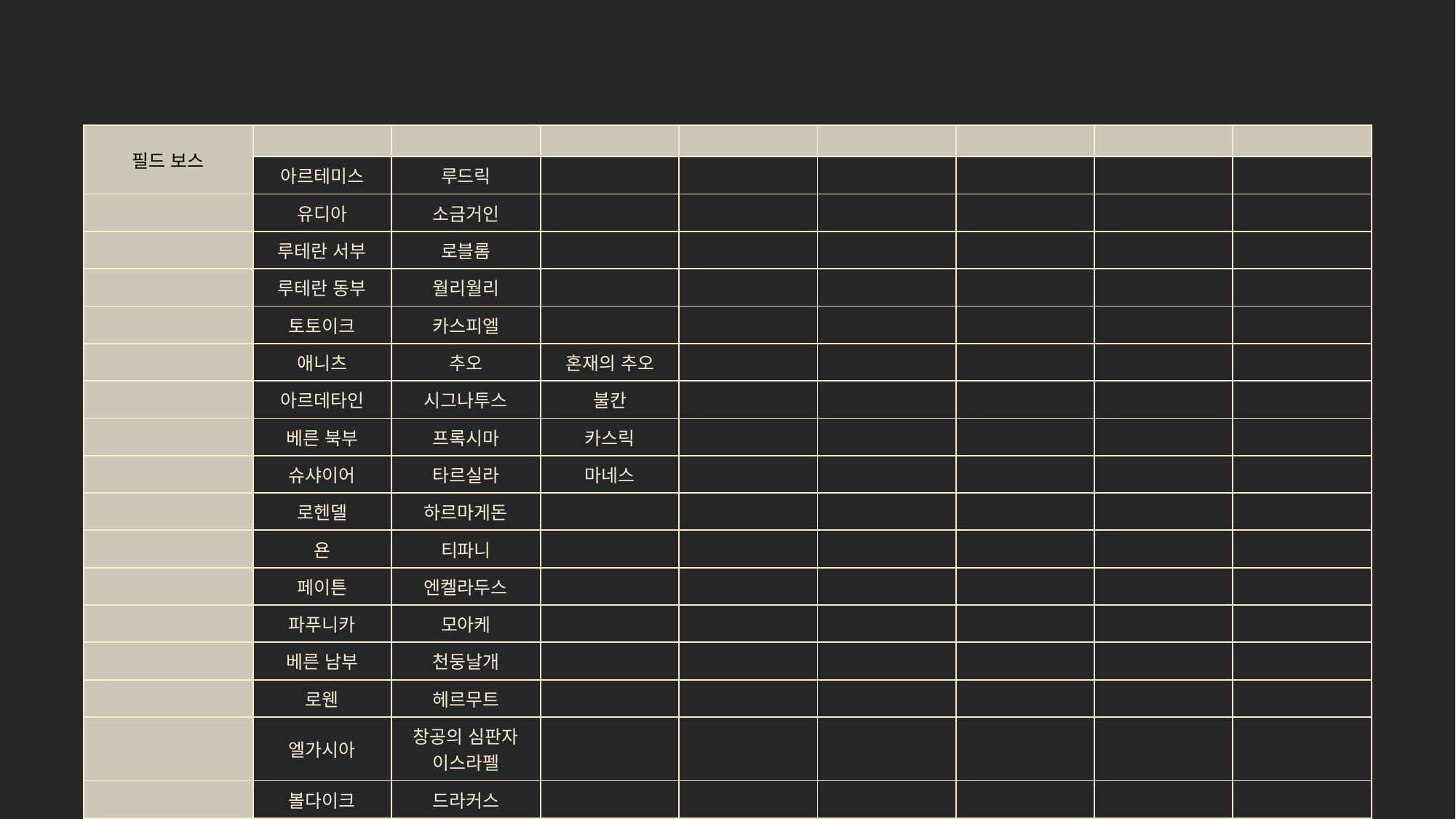

| 필드 보스 |  |  |  |  |  |  |  |  |
| --- | --- | --- | --- | --- | --- | --- | --- | --- |
|  | 아르테미스 | 루드릭 |  |  |  |  |  |  |
|  | 유디아 | 소금거인 |  |  |  |  |  |  |
|  | 루테란 서부 | 로블롬 |  |  |  |  |  |  |
|  | 루테란 동부 | 월리월리 |  |  |  |  |  |  |
|  | 토토이크 | 카스피엘 |  |  |  |  |  |  |
|  | 애니츠 | 추오 | 혼재의 추오 |  |  |  |  |  |
|  | 아르데타인 | 시그나투스 | 불칸 |  |  |  |  |  |
|  | 베른 북부 | 프록시마 | 카스릭 |  |  |  |  |  |
|  | 슈샤이어 | 타르실라 | 마네스 |  |  |  |  |  |
|  | 로헨델 | 하르마게돈 |  |  |  |  |  |  |
|  | 욘 | 티파니 |  |  |  |  |  |  |
|  | 페이튼 | 엔켈라두스 |  |  |  |  |  |  |
|  | 파푸니카 | 모아케 |  |  |  |  |  |  |
|  | 베른 남부 | 천둥날개 |  |  |  |  |  |  |
|  | 로웬 | 헤르무트 |  |  |  |  |  |  |
|  | 엘가시아 | 창공의 심판자 이스라펠 |  |  |  |  |  |  |
|  | 볼다이크 | 드라커스 |  |  |  |  |  |  |
|  | 쿠르잔 | 세베크 아툰 |  |  |  |  |  |  |